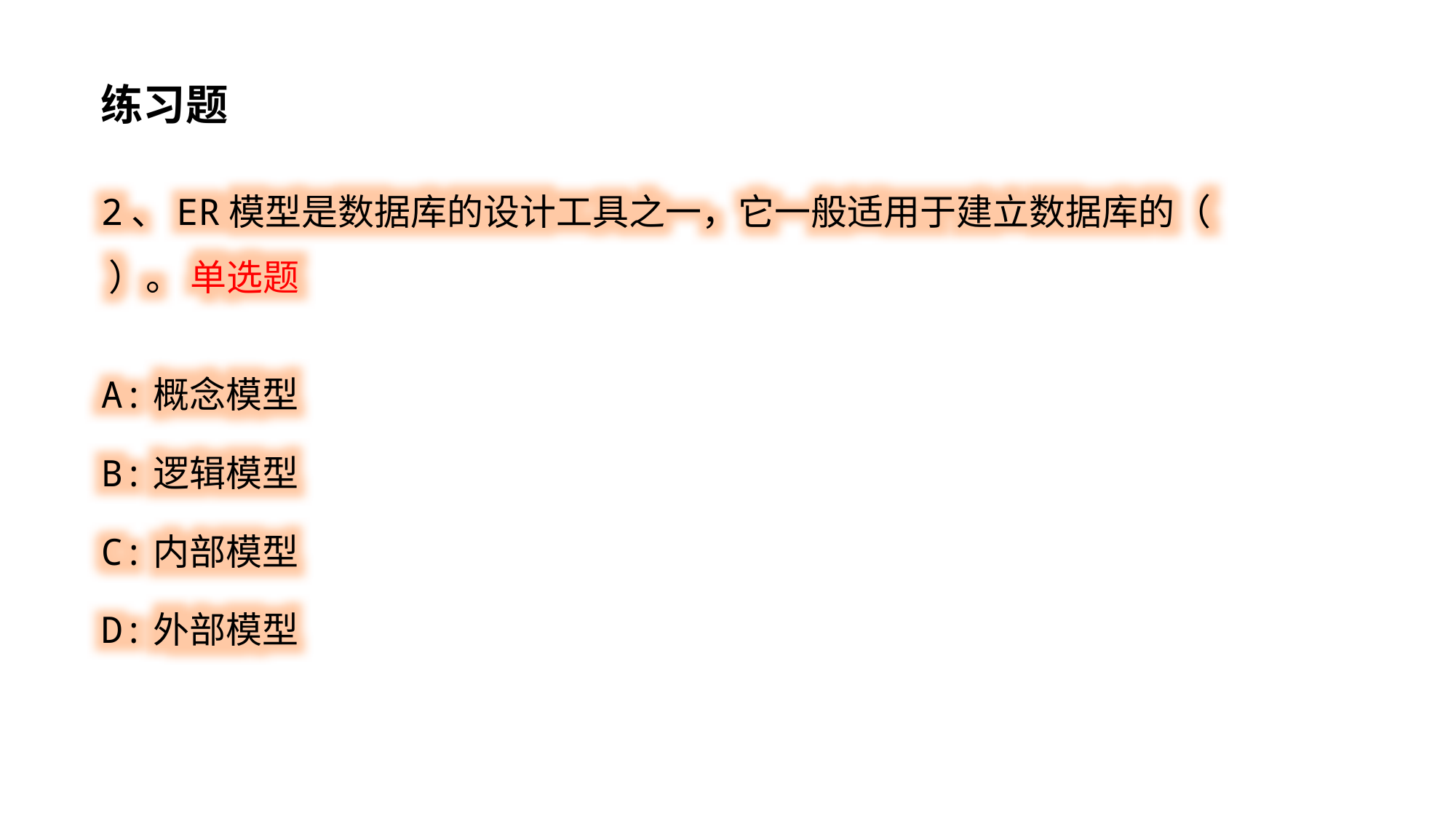

练习题
2、ER模型是数据库的设计工具之一，它一般适用于建立数据库的（        ）。 单选题

A:概念模型

B:逻辑模型

C:内部模型

D:外部模型